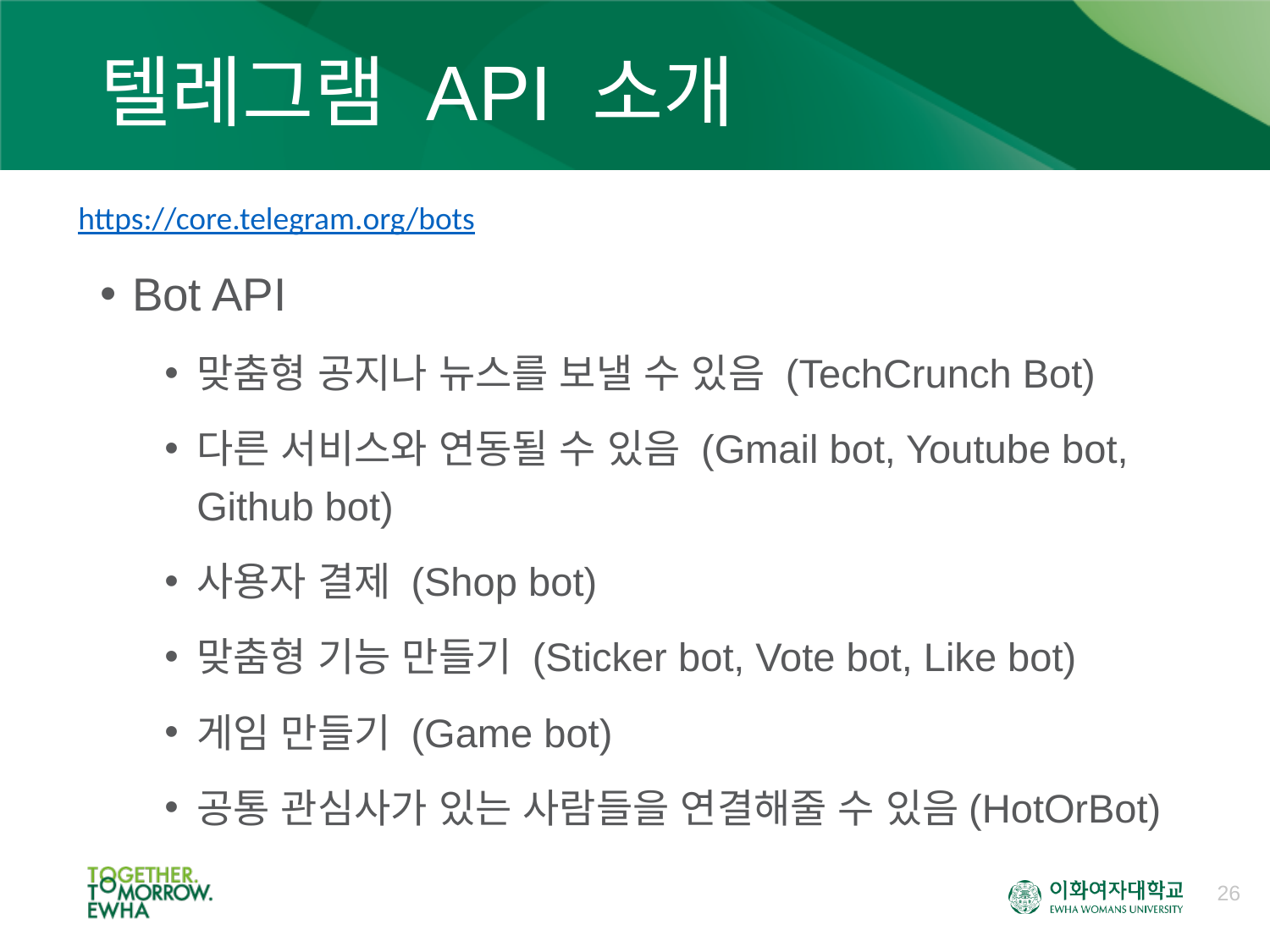

# 텔레그램 API 소개
https://core.telegram.org/bots
Bot API
맞춤형 공지나 뉴스를 보낼 수 있음 (TechCrunch Bot)
다른 서비스와 연동될 수 있음 (Gmail bot, Youtube bot, Github bot)
사용자 결제 (Shop bot)
맞춤형 기능 만들기 (Sticker bot, Vote bot, Like bot)
게임 만들기 (Game bot)
공통 관심사가 있는 사람들을 연결해줄 수 있음(HotOrBot)

26